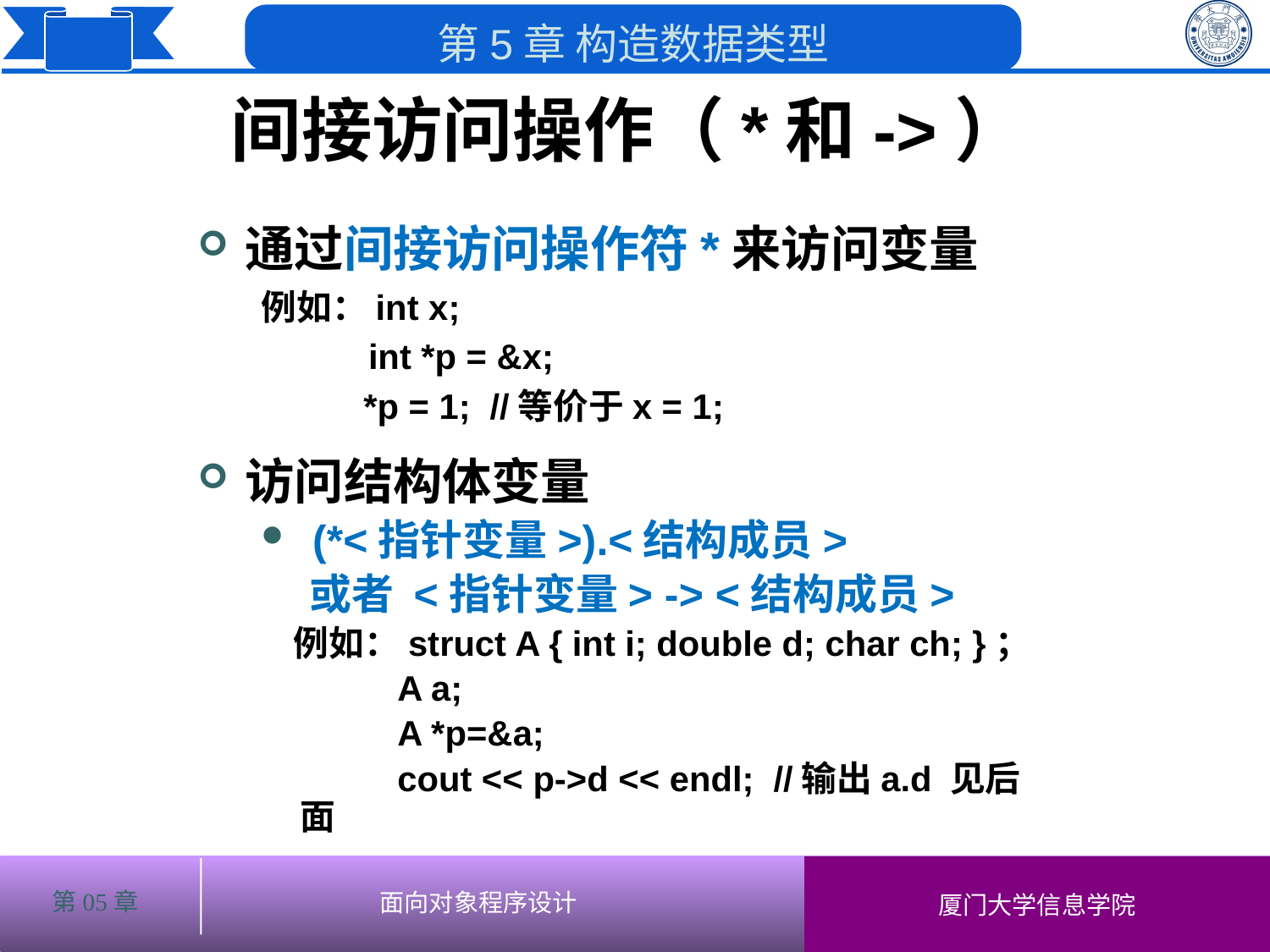

# 间接访问操作（*和->）
通过间接访问操作符*来访问变量
例如：int x;
           int *p = &x;
    *p = 1;  //等价于x = 1;
访问结构体变量
 (*<指针变量>).<结构成员>
    或者 <指针变量> -> <结构成员>
   例如：struct A { int i; double d; char ch; }；
              A a;
              A *p=&a;
              cout << p->d << endl;  //输出a.d 见后面
51